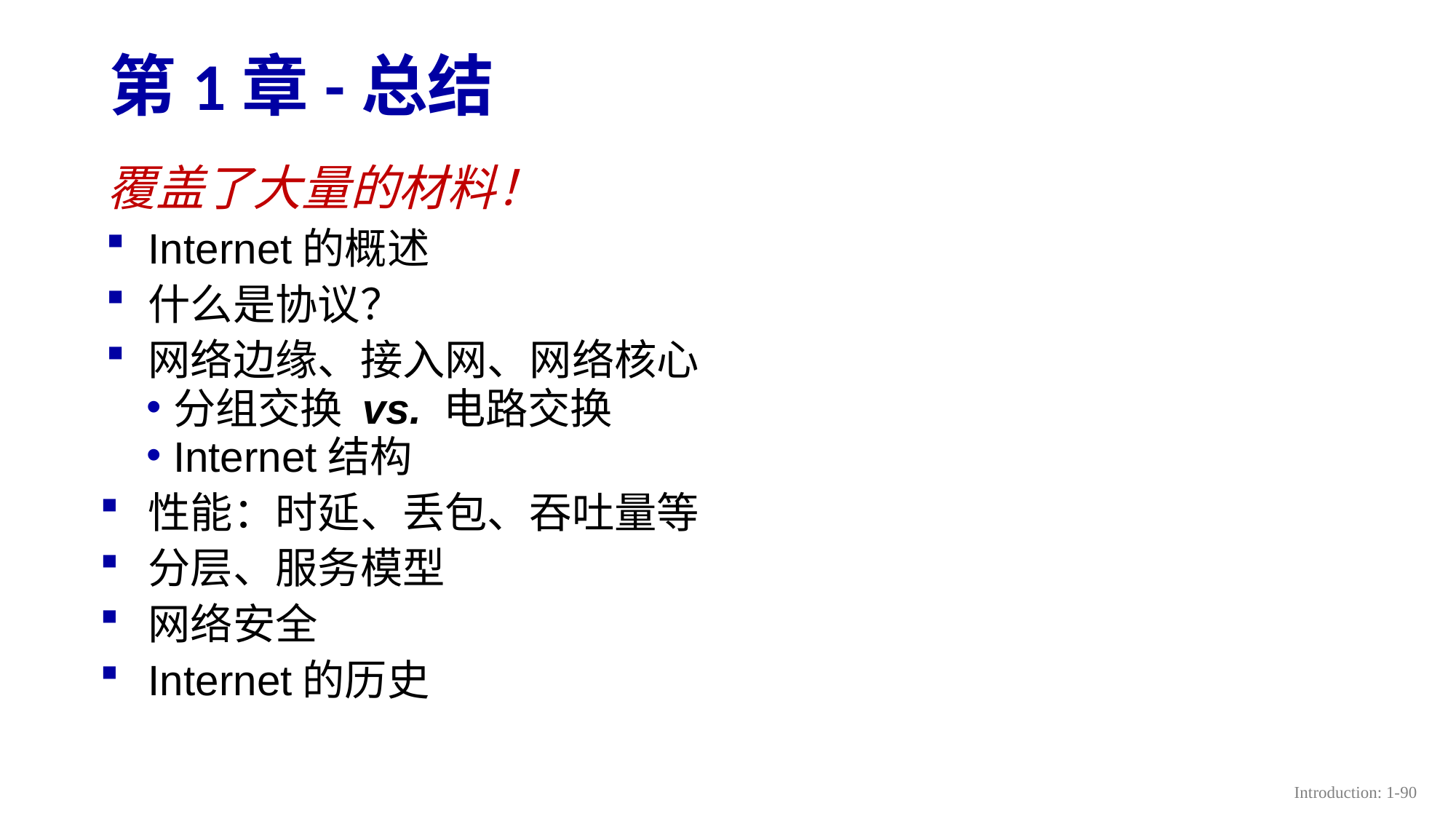

# 第1章-总结
覆盖了大量的材料！
Internet的概述
什么是协议？
网络边缘、接入网、网络核心
分组交换 vs. 电路交换
Internet结构
性能：时延、丢包、吞吐量等
分层、服务模型
网络安全
Internet的历史
Introduction: 1-90